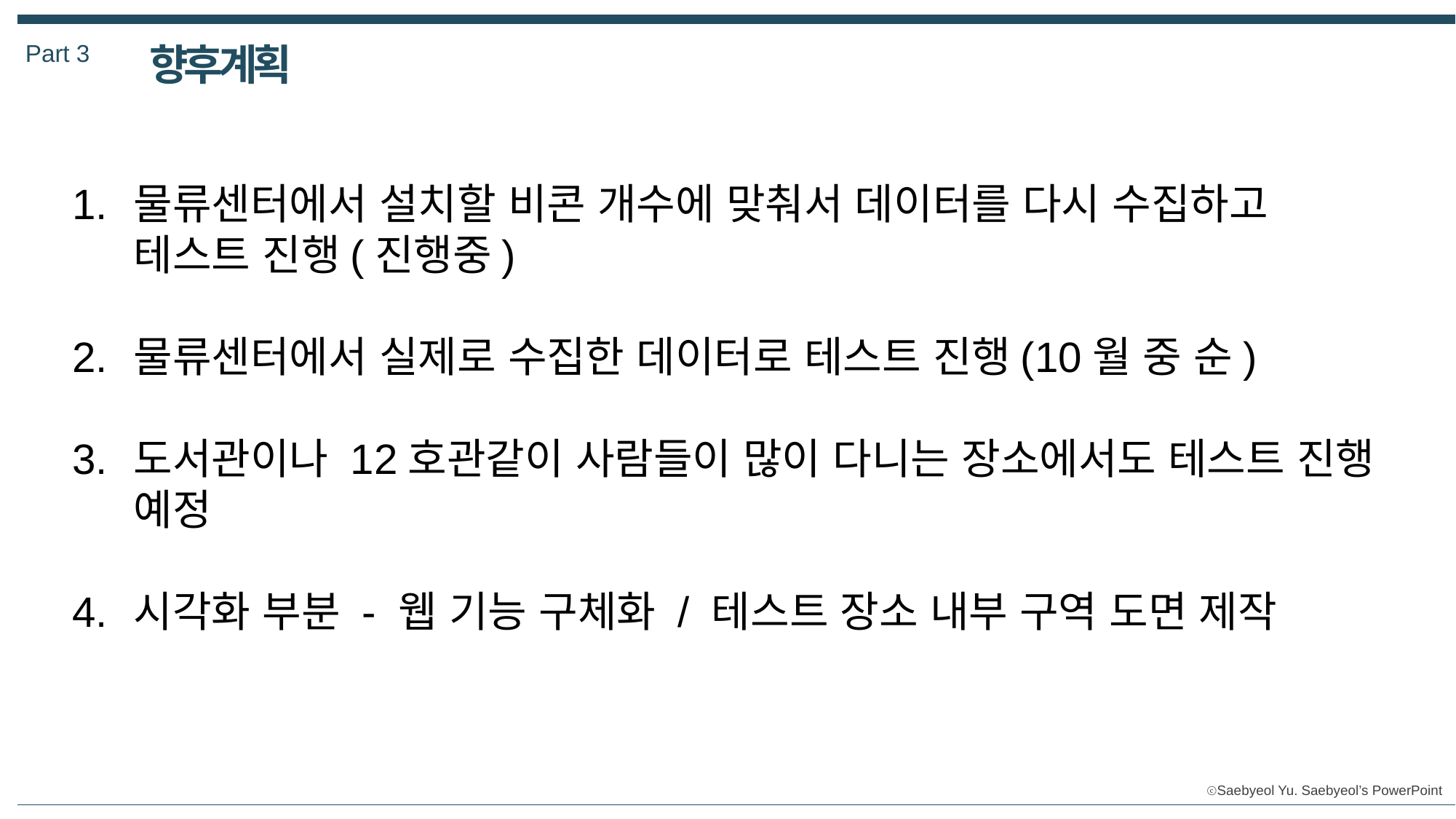

Part 3
향후계획
물류센터에서 설치할 비콘 개수에 맞춰서 데이터를 다시 수집하고 테스트 진행(진행중)

물류센터에서 실제로 수집한 데이터로 테스트 진행(10월 중 순)
도서관이나 12호관같이 사람들이 많이 다니는 장소에서도 테스트 진행 예정
시각화 부분 - 웹 기능 구체화 / 테스트 장소 내부 구역 도면 제작